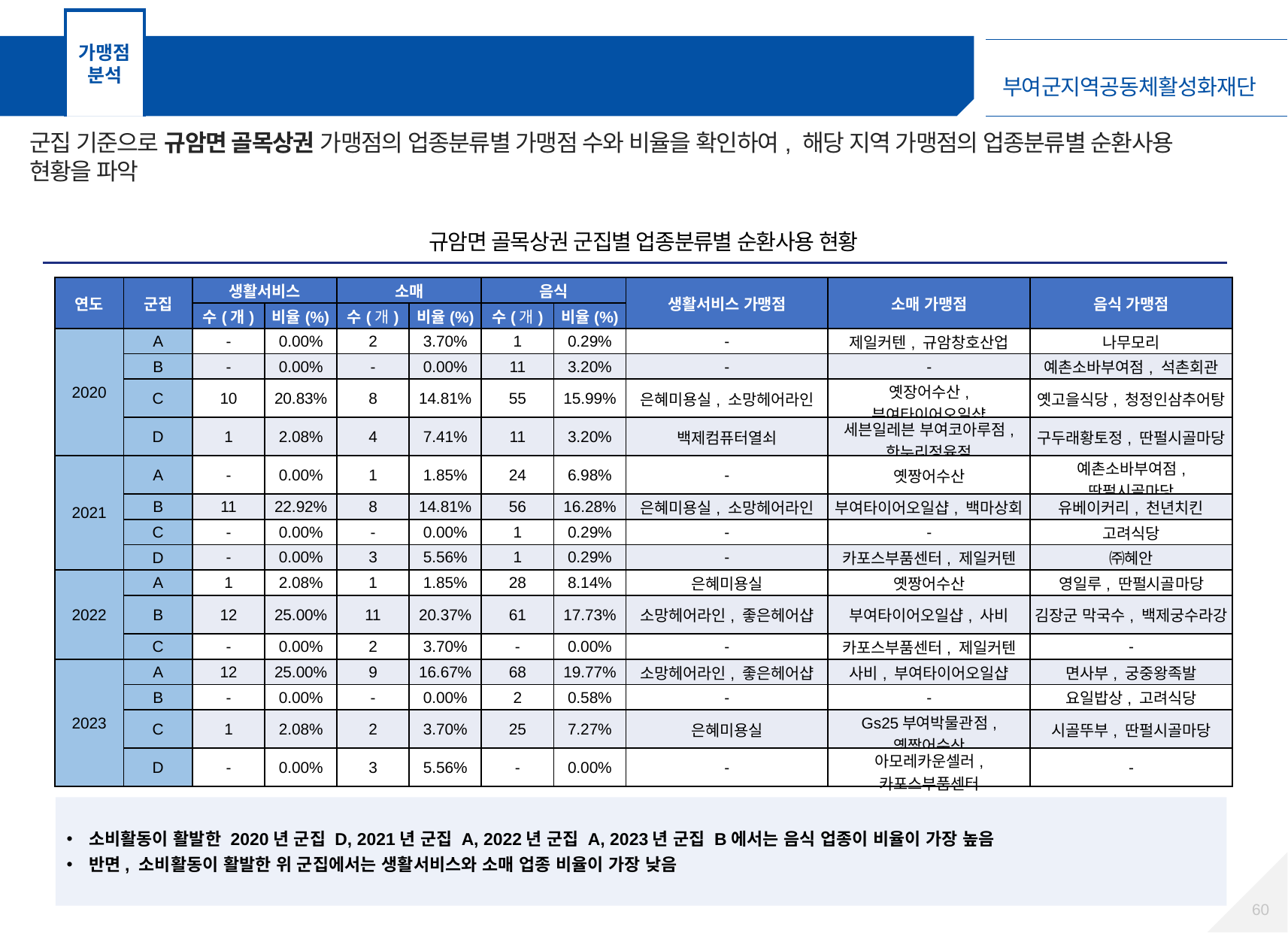

가맹점
분석
가맹점 군집분석 – 규암면 골목상권 가맹점
군집 기준으로 규암면 골목상권 가맹점의 업종분류별 가맹점 수와 비율을 확인하여, 해당 지역 가맹점의 업종분류별 순환사용 현황을 파악
규암면 골목상권 군집별 업종분류별 순환사용 현황
| 연도 | 군집 | 생활서비스 |  | 소매 |  | 음식 |  | 생활서비스 가맹점 | 소매 가맹점 | 음식 가맹점 |
| --- | --- | --- | --- | --- | --- | --- | --- | --- | --- | --- |
| 연도 | 군집 | 수(개) | 비율(%) | 수(개) | 비율(%) | 수(개) | 비율(%) |  |  |  |
| 2020 | A | - | 0.00% | 2 | 3.70% | 1 | 0.29% | - | 제일커텐, 규암창호산업 | 나무모리 |
|  | B | - | 0.00% | - | 0.00% | 11 | 3.20% | - | - | 예촌소바부여점, 석촌회관 |
|  | C | 10 | 20.83% | 8 | 14.81% | 55 | 15.99% | 은혜미용실, 소망헤어라인 | 옛장어수산, 부여타이어오일샵 | 옛고을식당, 청정인삼추어탕 |
|  | D | 1 | 2.08% | 4 | 7.41% | 11 | 3.20% | 백제컴퓨터열쇠 | 세븐일레븐 부여코아루점, 한누리정육점 | 구두래황토정, 딴펄시골마당 |
| 2021 | A | - | 0.00% | 1 | 1.85% | 24 | 6.98% | - | 옛짱어수산 | 예촌소바부여점, 딴펄시골마당 |
|  | B | 11 | 22.92% | 8 | 14.81% | 56 | 16.28% | 은혜미용실, 소망헤어라인 | 부여타이어오일샵, 백마상회 | 유베이커리, 천년치킨 |
|  | C | - | 0.00% | - | 0.00% | 1 | 0.29% | - | - | 고려식당 |
|  | D | - | 0.00% | 3 | 5.56% | 1 | 0.29% | - | 카포스부품센터, 제일커텐 | ㈜혜안 |
| 2022 | A | 1 | 2.08% | 1 | 1.85% | 28 | 8.14% | 은혜미용실 | 옛짱어수산 | 영일루, 딴펄시골마당 |
|  | B | 12 | 25.00% | 11 | 20.37% | 61 | 17.73% | 소망헤어라인, 좋은헤어샵 | 부여타이어오일샵, 사비 | 김장군 막국수, 백제궁수라강 |
|  | C | - | 0.00% | 2 | 3.70% | - | 0.00% | - | 카포스부품센터, 제일커텐 | - |
| 2023 | A | 12 | 25.00% | 9 | 16.67% | 68 | 19.77% | 소망헤어라인, 좋은헤어샵 | 사비, 부여타이어오일샵 | 면사부, 궁중왕족발 |
|  | B | - | 0.00% | - | 0.00% | 2 | 0.58% | - | - | 요일밥상, 고려식당 |
|  | C | 1 | 2.08% | 2 | 3.70% | 25 | 7.27% | 은혜미용실 | Gs25부여박물관점, 옛짱어수산 | 시골뚜부, 딴펄시골마당 |
|  | D | - | 0.00% | 3 | 5.56% | - | 0.00% | - | 아모레카운셀러, 카포스부품센터 | - |
소비활동이 활발한 2020년 군집 D, 2021년 군집 A, 2022년 군집 A, 2023년 군집 B에서는 음식 업종이 비율이 가장 높음
반면, 소비활동이 활발한 위 군집에서는 생활서비스와 소매 업종 비율이 가장 낮음
60